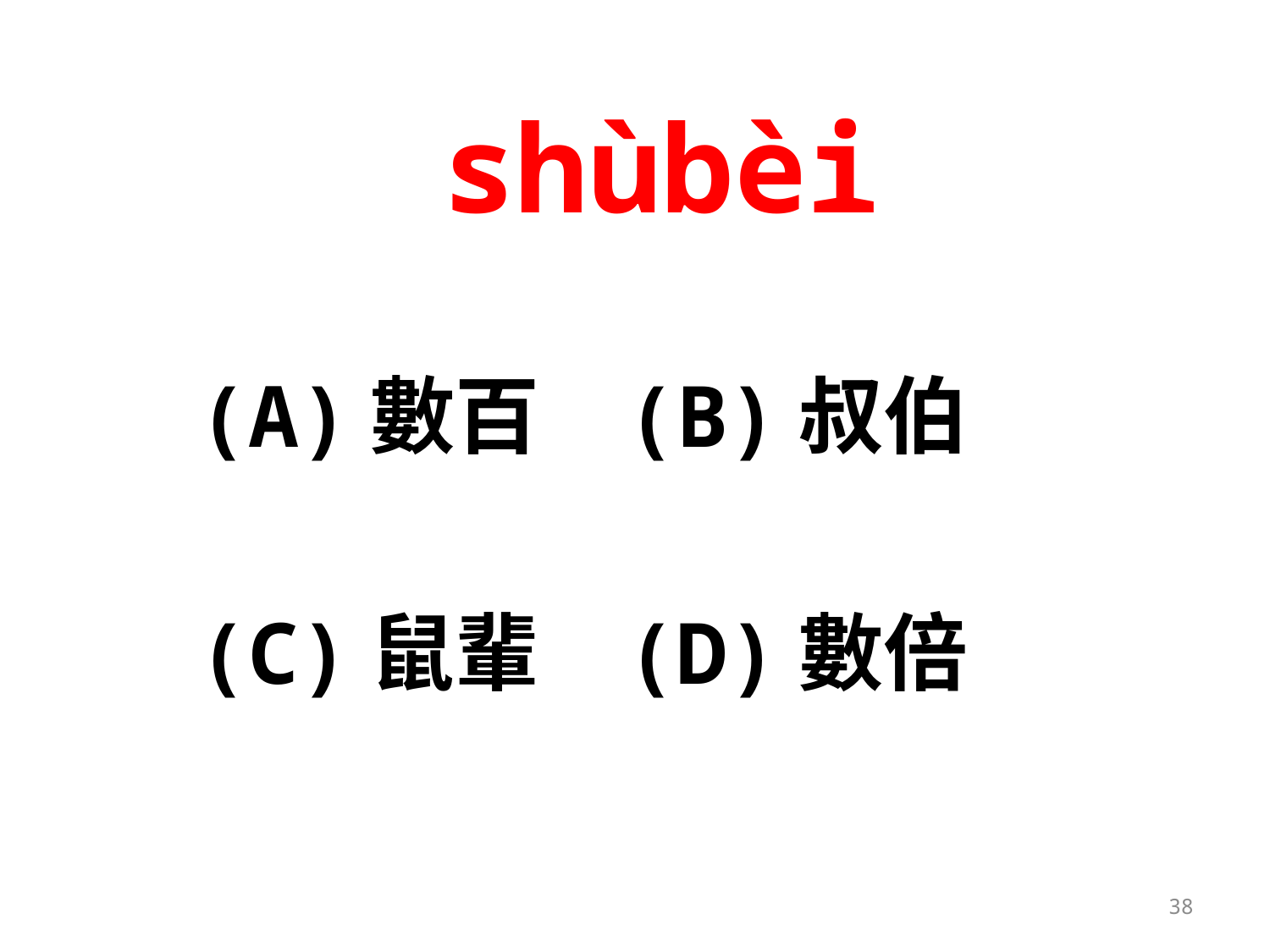

# shùbèi

(A)數百	(B)叔伯

(C)鼠輩	(D)數倍
38